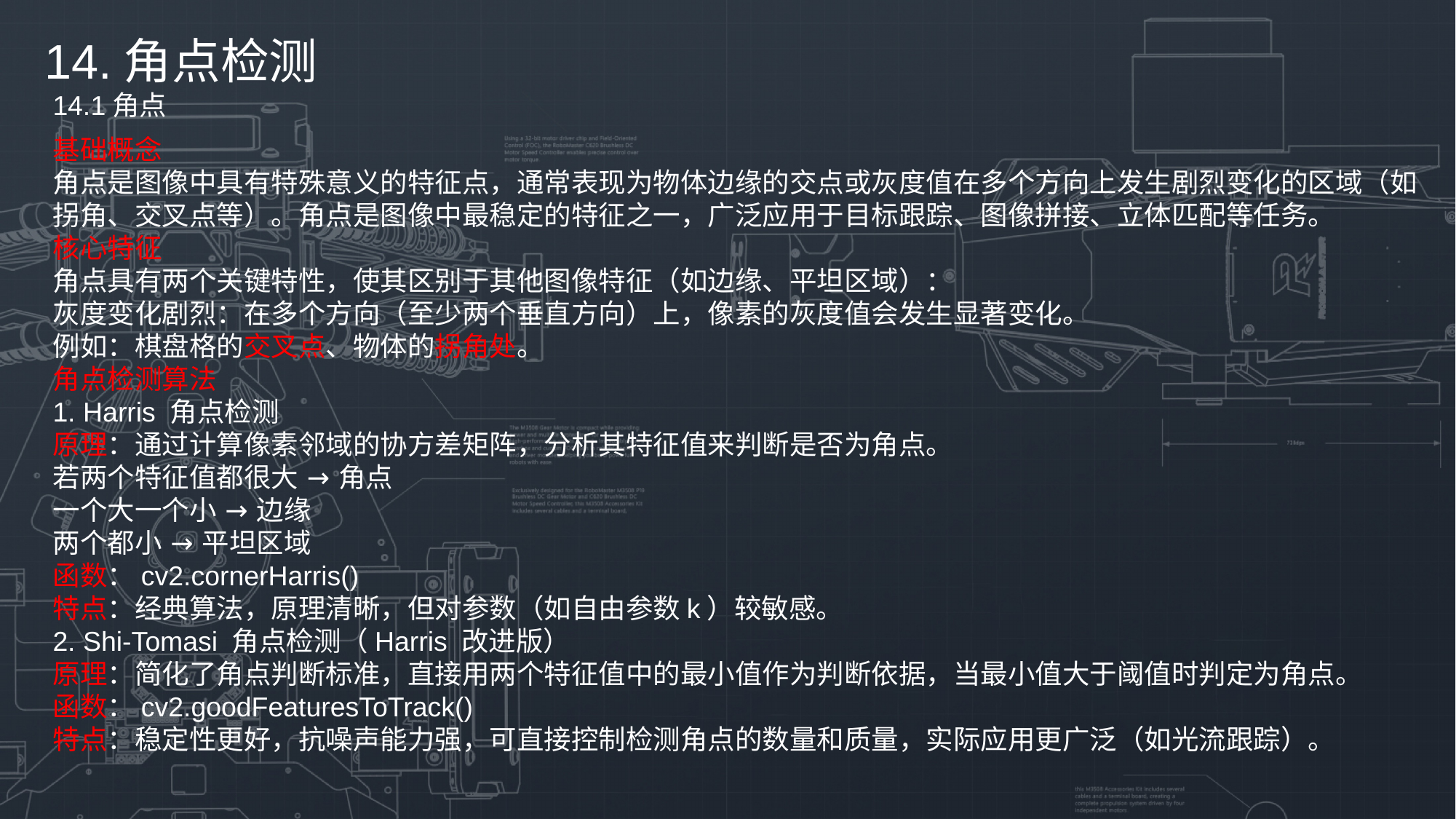

14.角点检测
14.1角点
基础概念
角点是图像中具有特殊意义的特征点，通常表现为物体边缘的交点或灰度值在多个方向上发生剧烈变化的区域（如拐角、交叉点等）。角点是图像中最稳定的特征之一，广泛应用于目标跟踪、图像拼接、立体匹配等任务。
核心特征
角点具有两个关键特性，使其区别于其他图像特征（如边缘、平坦区域）：
灰度变化剧烈：在多个方向（至少两个垂直方向）上，像素的灰度值会发生显著变化。
例如：棋盘格的交叉点、物体的拐角处。
角点检测算法
1. Harris 角点检测
原理：通过计算像素邻域的协方差矩阵，分析其特征值来判断是否为角点。
若两个特征值都很大 → 角点
一个大一个小 → 边缘
两个都小 → 平坦区域
函数：cv2.cornerHarris()
特点：经典算法，原理清晰，但对参数（如自由参数k）较敏感。
2. Shi-Tomasi 角点检测（Harris 改进版）
原理：简化了角点判断标准，直接用两个特征值中的最小值作为判断依据，当最小值大于阈值时判定为角点。
函数：cv2.goodFeaturesToTrack()
特点：稳定性更好，抗噪声能力强，可直接控制检测角点的数量和质量，实际应用更广泛（如光流跟踪）。